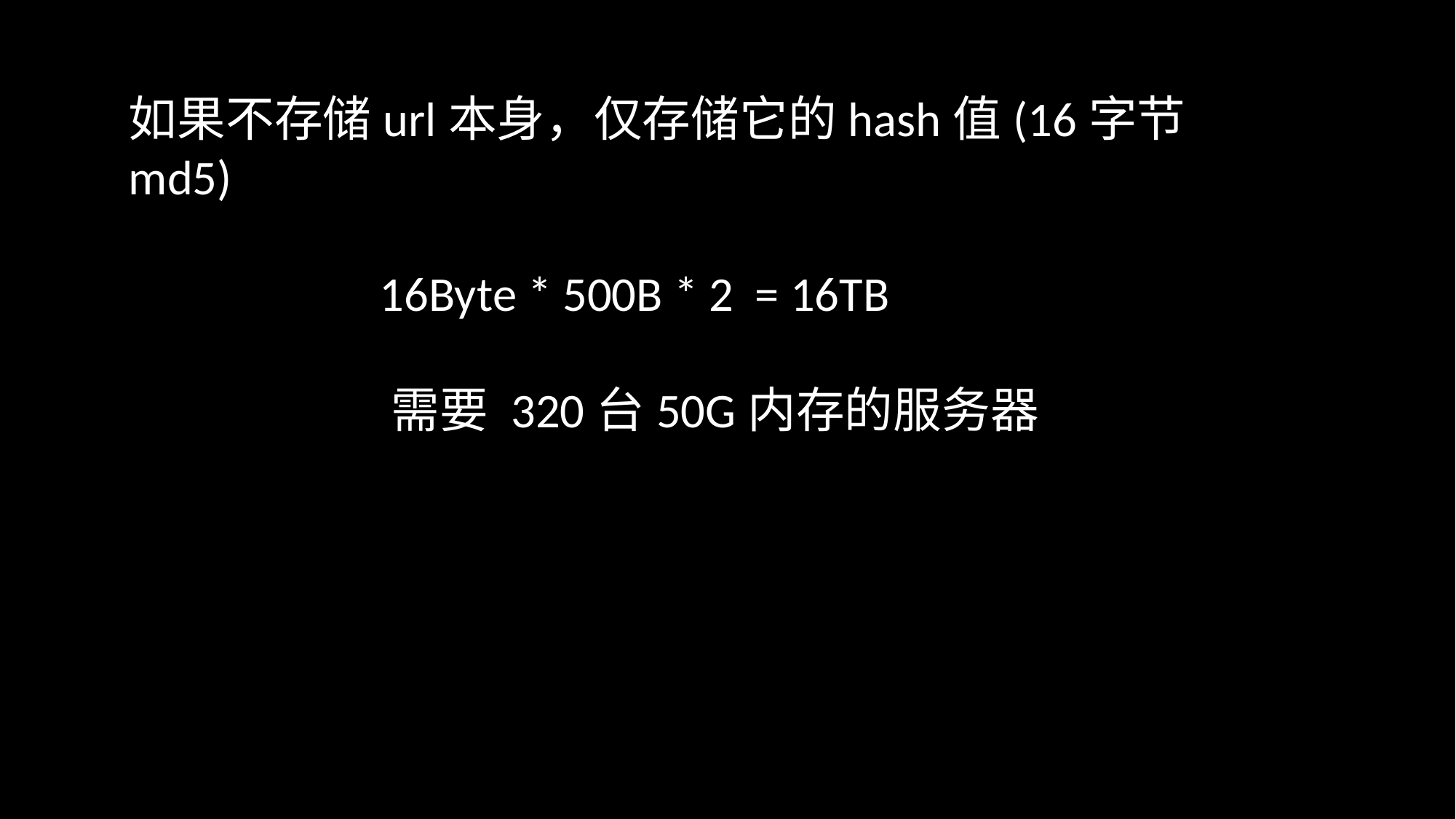

如果不存储url本身，仅存储它的hash值(16字节 md5)

                       16Byte * 500B * 2  = 16TB

                       需要 320台50G内存的服务器